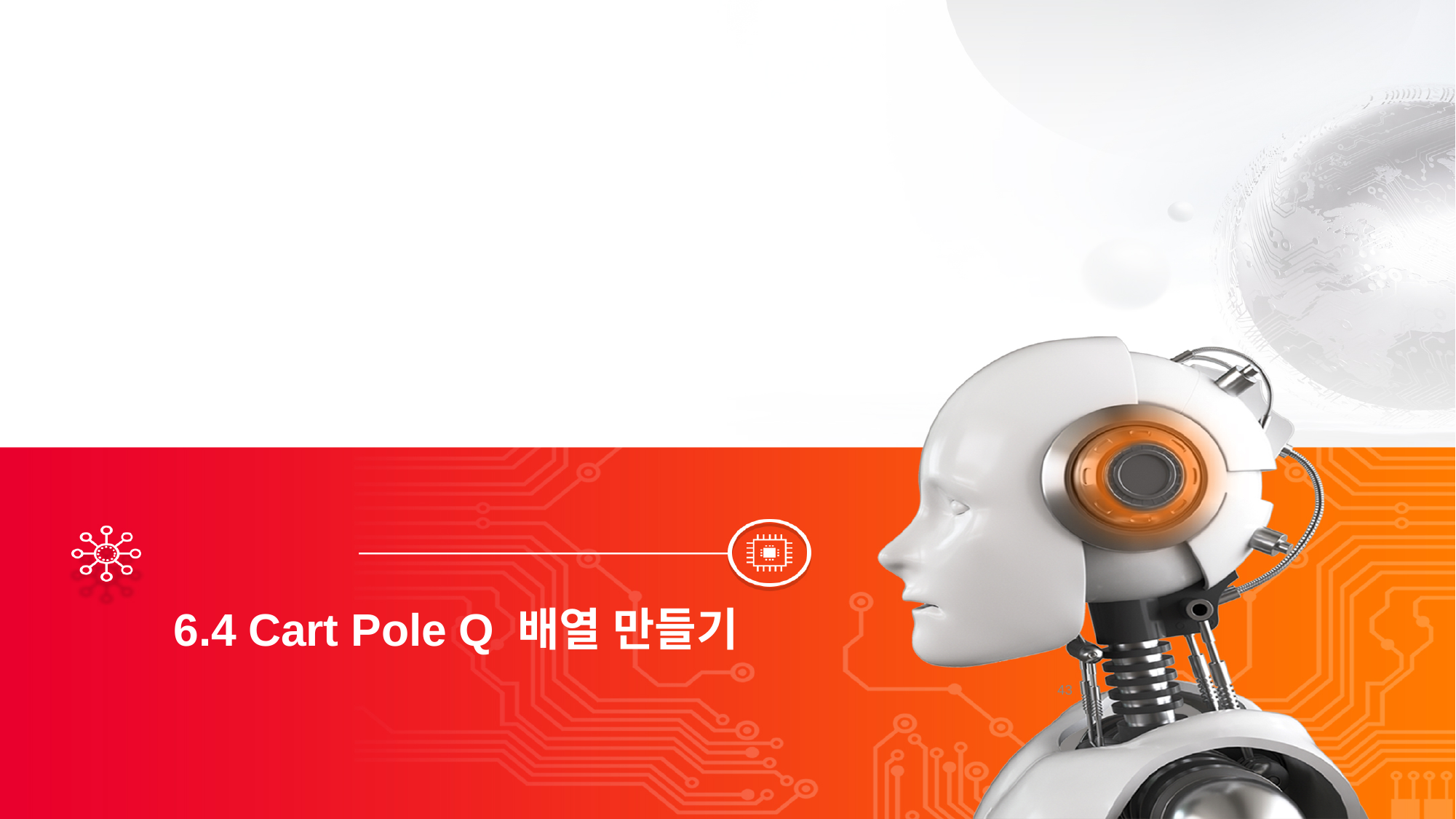

6.4 Cart Pole Q 배열 만들기
43